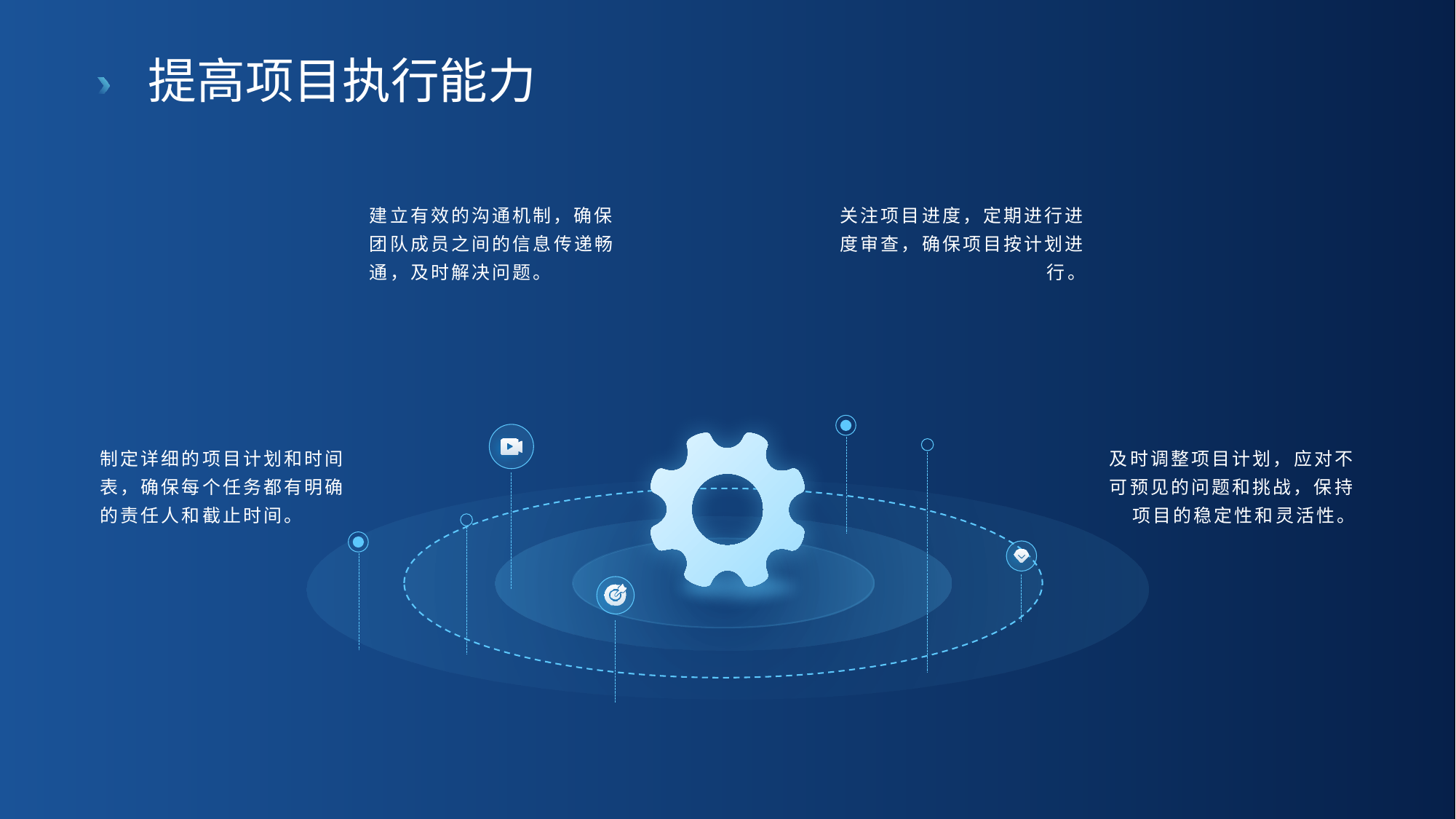

# 提高项目执行能力
建立有效的沟通机制，确保团队成员之间的信息传递畅通，及时解决问题。
关注项目进度，定期进行进度审查，确保项目按计划进行。

制定详细的项目计划和时间表，确保每个任务都有明确的责任人和截止时间。
及时调整项目计划，应对不可预见的问题和挑战，保持项目的稳定性和灵活性。